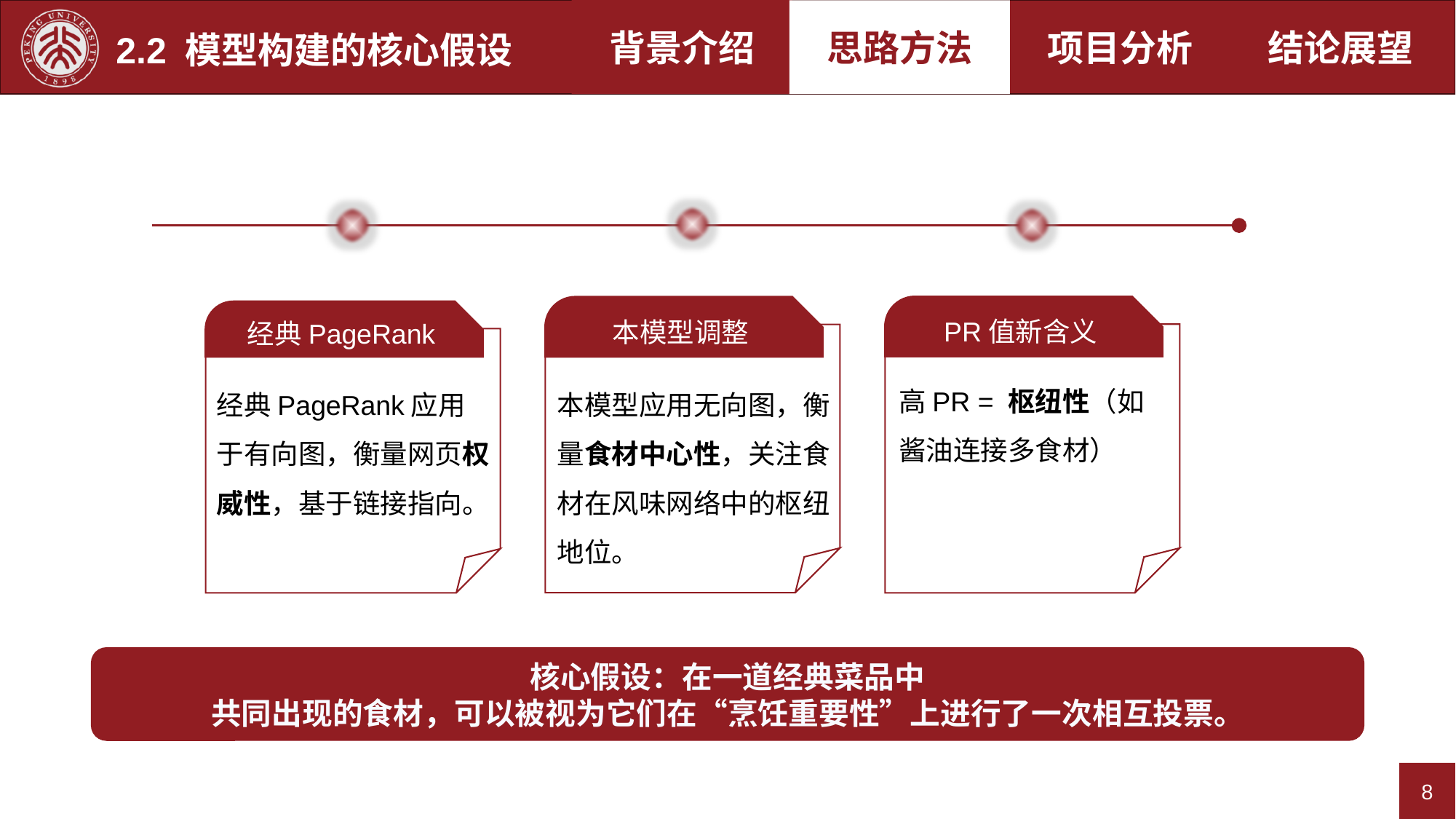

项目分析
结论展望
背景介绍
思路方法
2.2 模型构建的核心假设

PR值新含义

本模型调整

经典PageRank

高PR = 枢纽性（如酱油连接多食材）
经典PageRank应用于有向图，衡量网页权威性，基于链接指向。
本模型应用无向图，衡量食材中心性，关注食材在风味网络中的枢纽地位。
核心假设：在一道经典菜品中
共同出现的食材，可以被视为它们在“烹饪重要性”上进行了一次相互投票。